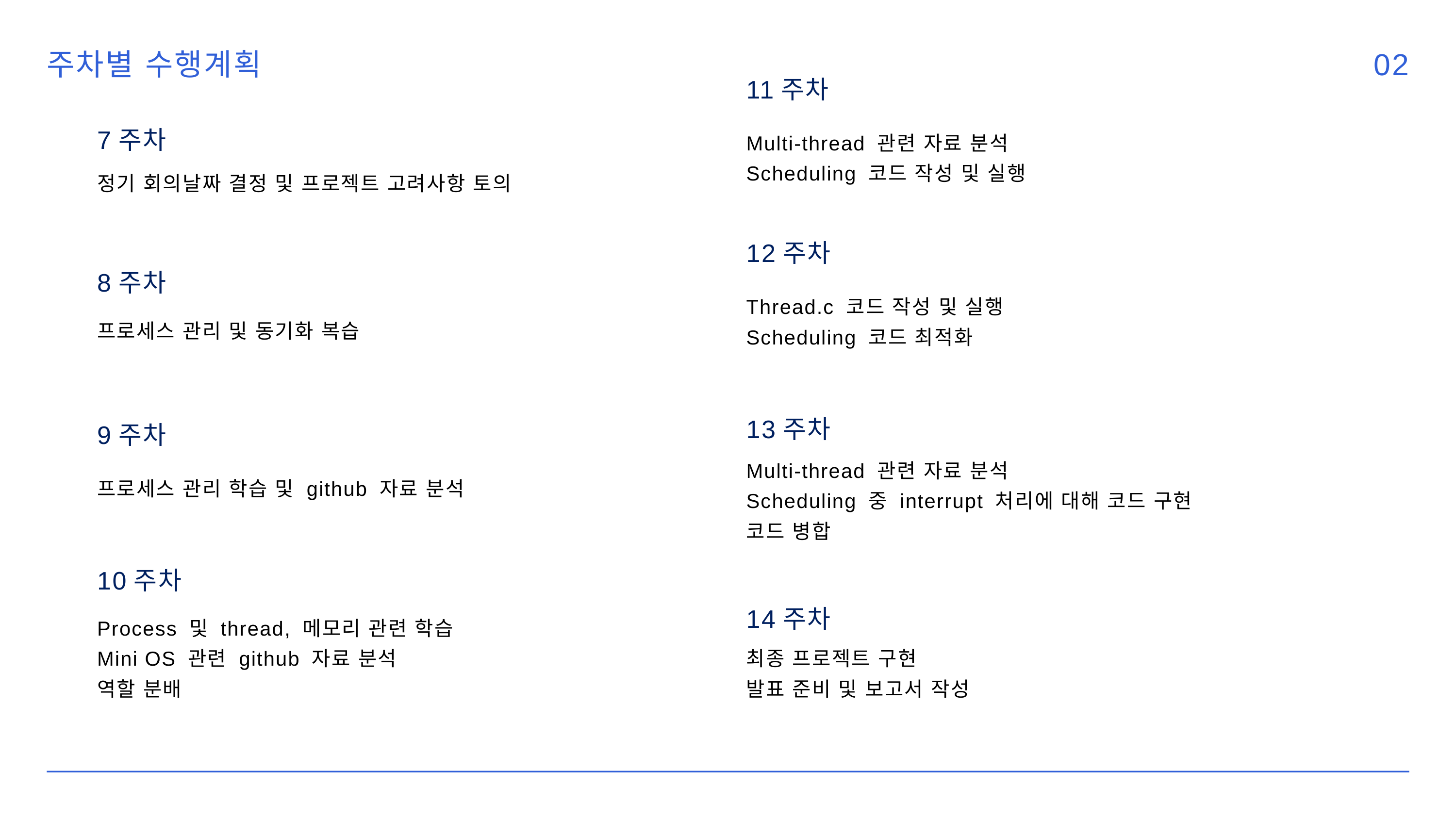

주차별 수행계획
02
11주차
Multi-thread 관련 자료 분석
Scheduling 코드 작성 및 실행
7주차
정기 회의날짜 결정 및 프로젝트 고려사항 토의
12주차
8주차
Thread.c 코드 작성 및 실행
Scheduling 코드 최적화
프로세스 관리 및 동기화 복습
13주차
9주차
Multi-thread 관련 자료 분석
Scheduling 중 interrupt 처리에 대해 코드 구현
코드 병합
프로세스 관리 학습 및 github 자료 분석
10주차
14주차
Process 및 thread, 메모리 관련 학습
Mini OS 관련 github 자료 분석
역할 분배
최종 프로젝트 구현
발표 준비 및 보고서 작성